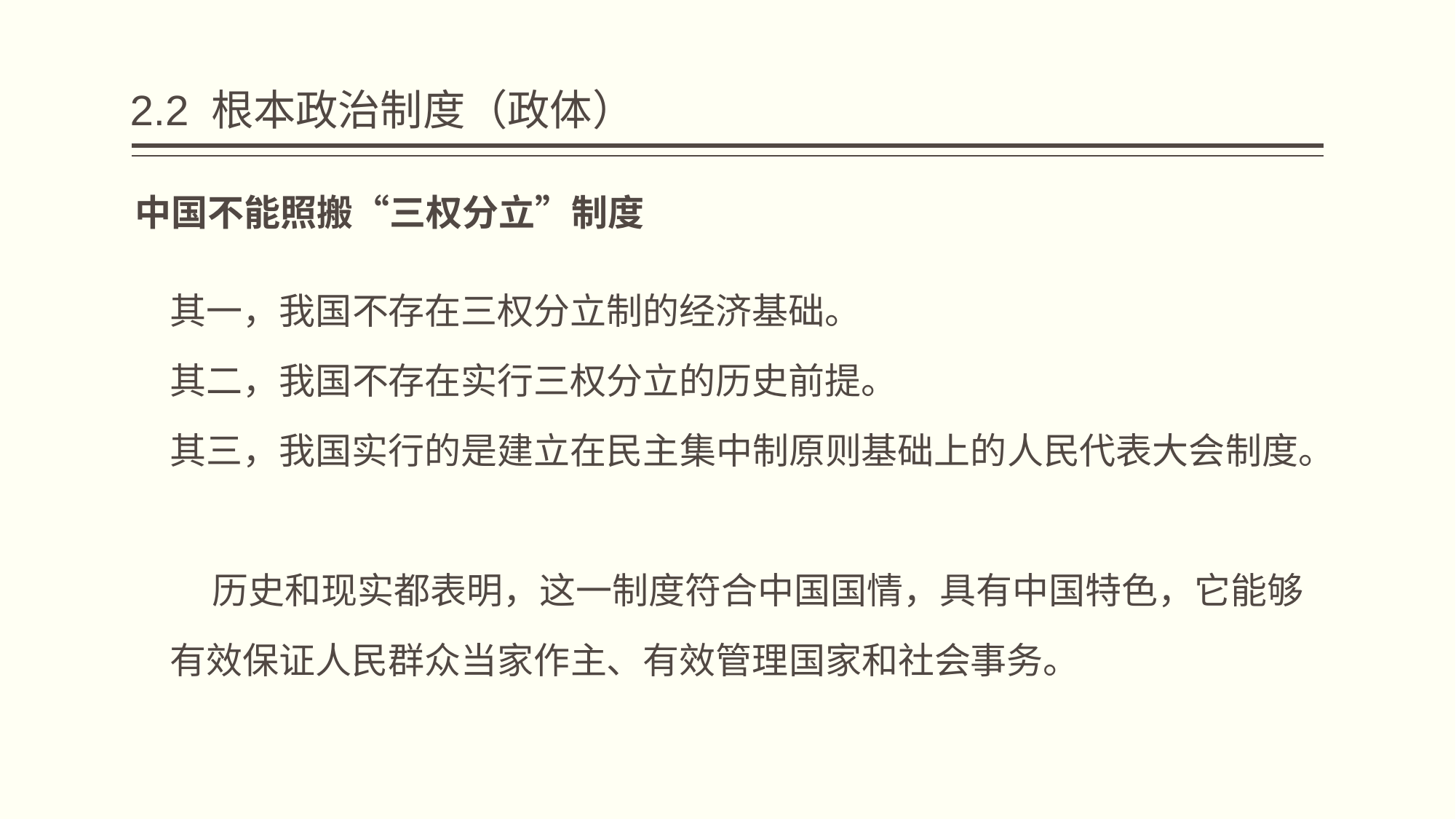

2.2 根本政治制度（政体）
    中国不能照搬“三权分立”制度
其一，我国不存在三权分立制的经济基础。
其二，我国不存在实行三权分立的历史前提。
其三，我国实行的是建立在民主集中制原则基础上的人民代表大会制度。
    历史和现实都表明，这一制度符合中国国情，具有中国特色，它能够有效保证人民群众当家作主、有效管理国家和社会事务。